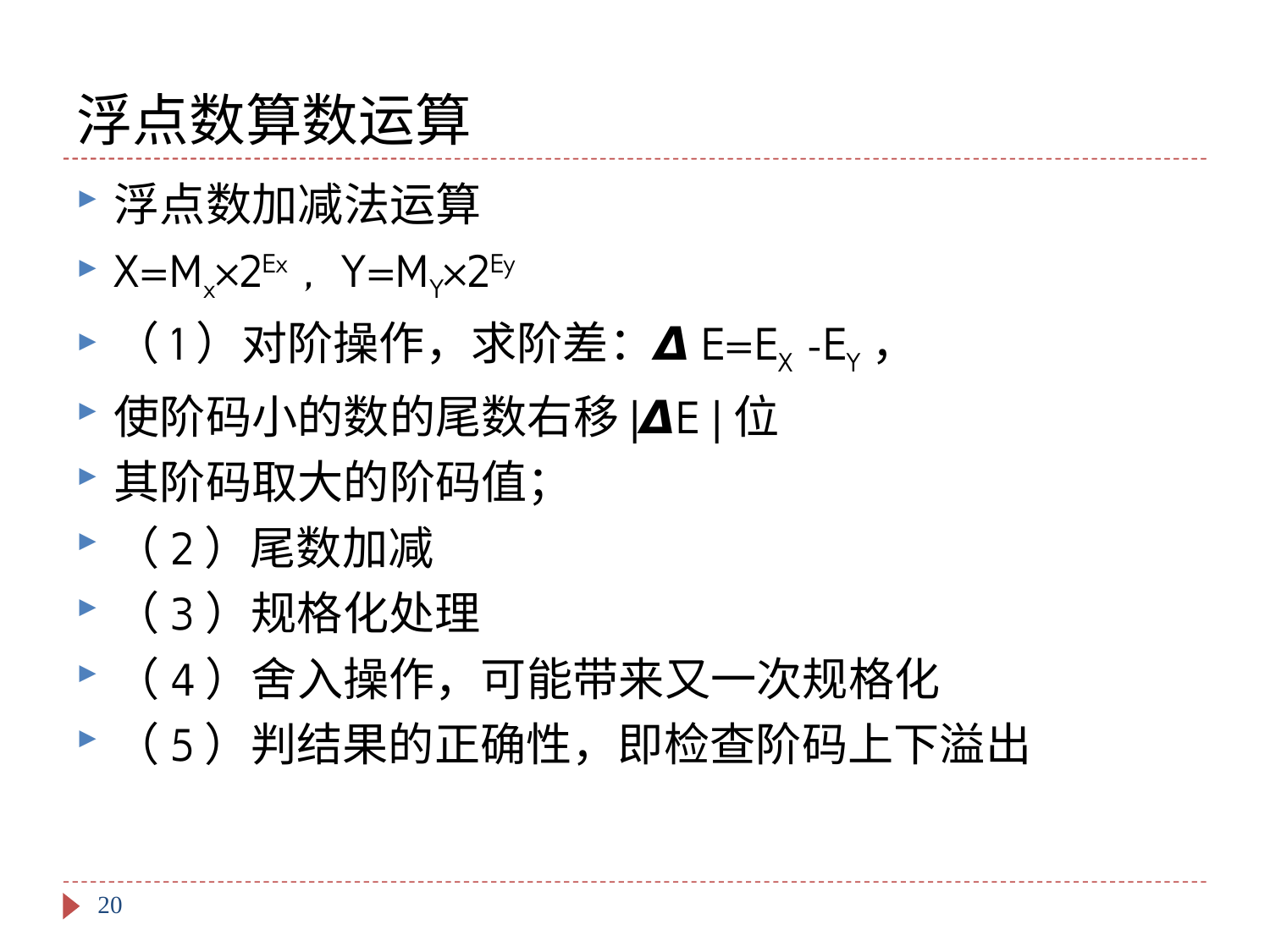

# 浮点数算数运算
浮点数加减法运算
X=Mx×2Ex  ,  Y=MY×2Ey
（1）对阶操作，求阶差：𝞓E=EX -EY，
使阶码小的数的尾数右移|𝞓E |位
其阶码取大的阶码值；
（2）尾数加减
（3）规格化处理
（4）舍入操作，可能带来又一次规格化
（5）判结果的正确性，即检查阶码上下溢出

20